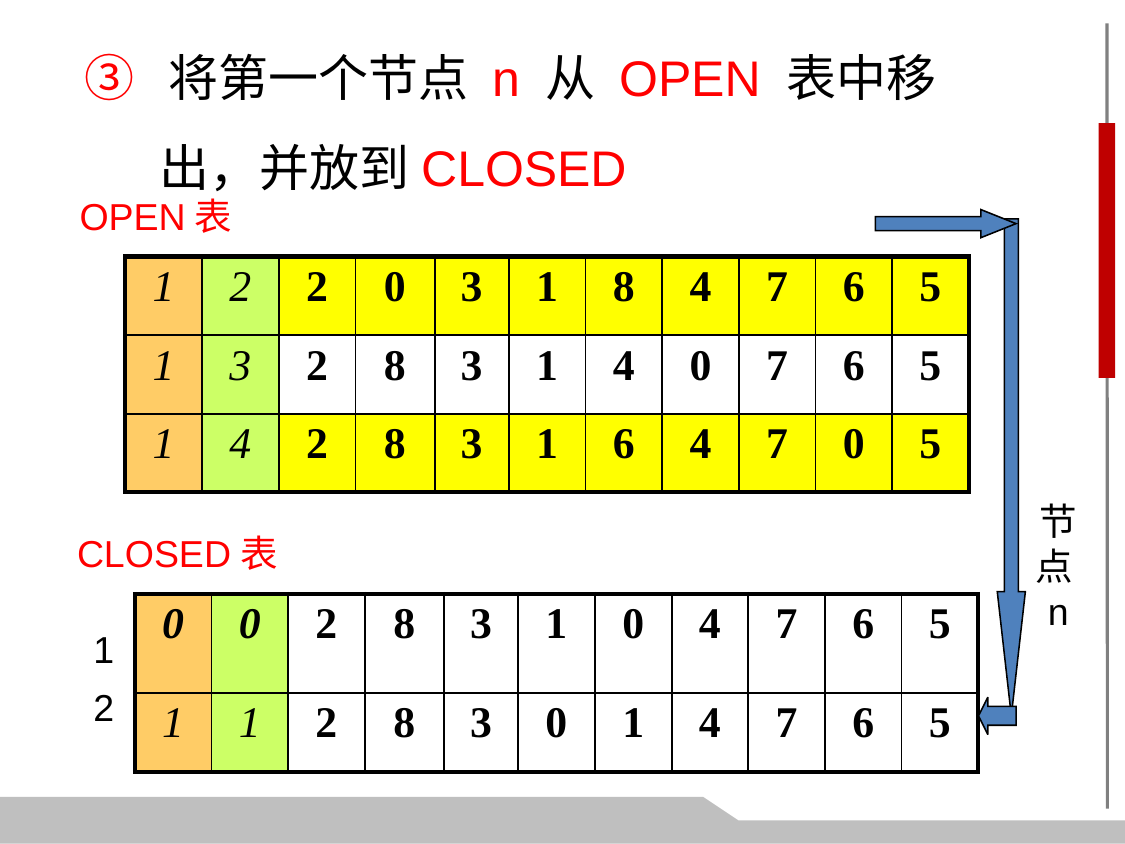

③  将第一个节点 n 从 OPEN 表中移出，并放到CLOSED 表中
OPEN表

| 1 | 2 | 2 | 0 | 3 | 1 | 8 | 4 | 7 | 6 | 5 |
| --- | --- | --- | --- | --- | --- | --- | --- | --- | --- | --- |
| 1 | 3 | 2 | 8 | 3 | 1 | 4 | 0 | 7 | 6 | 5 |
| 1 | 4 | 2 | 8 | 3 | 1 | 6 | 4 | 7 | 0 | 5 |
节点n
CLOSED表
| 0 | 0 | 2 | 8 | 3 | 1 | 0 | 4 | 7 | 6 | 5 |
| --- | --- | --- | --- | --- | --- | --- | --- | --- | --- | --- |
| 1 | 1 | 2 | 8 | 3 | 0 | 1 | 4 | 7 | 6 | 5 |
1
2